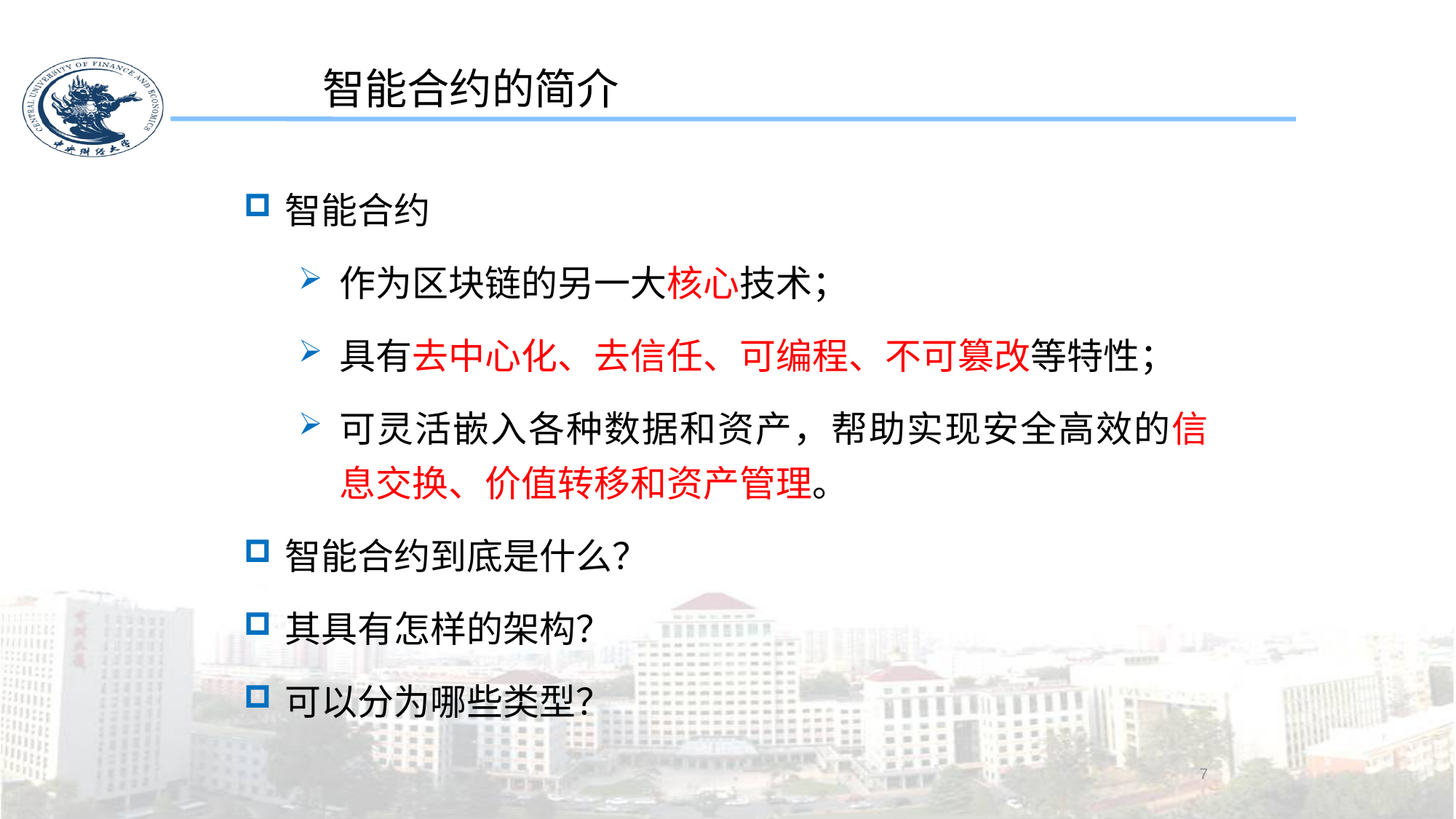

智能合约的简介
智能合约
作为区块链的另一大核心技术；
具有去中心化、去信任、可编程、不可篡改等特性；
可灵活嵌入各种数据和资产，帮助实现安全高效的信息交换、价值转移和资产管理。
智能合约到底是什么？
其具有怎样的架构？
可以分为哪些类型？
7